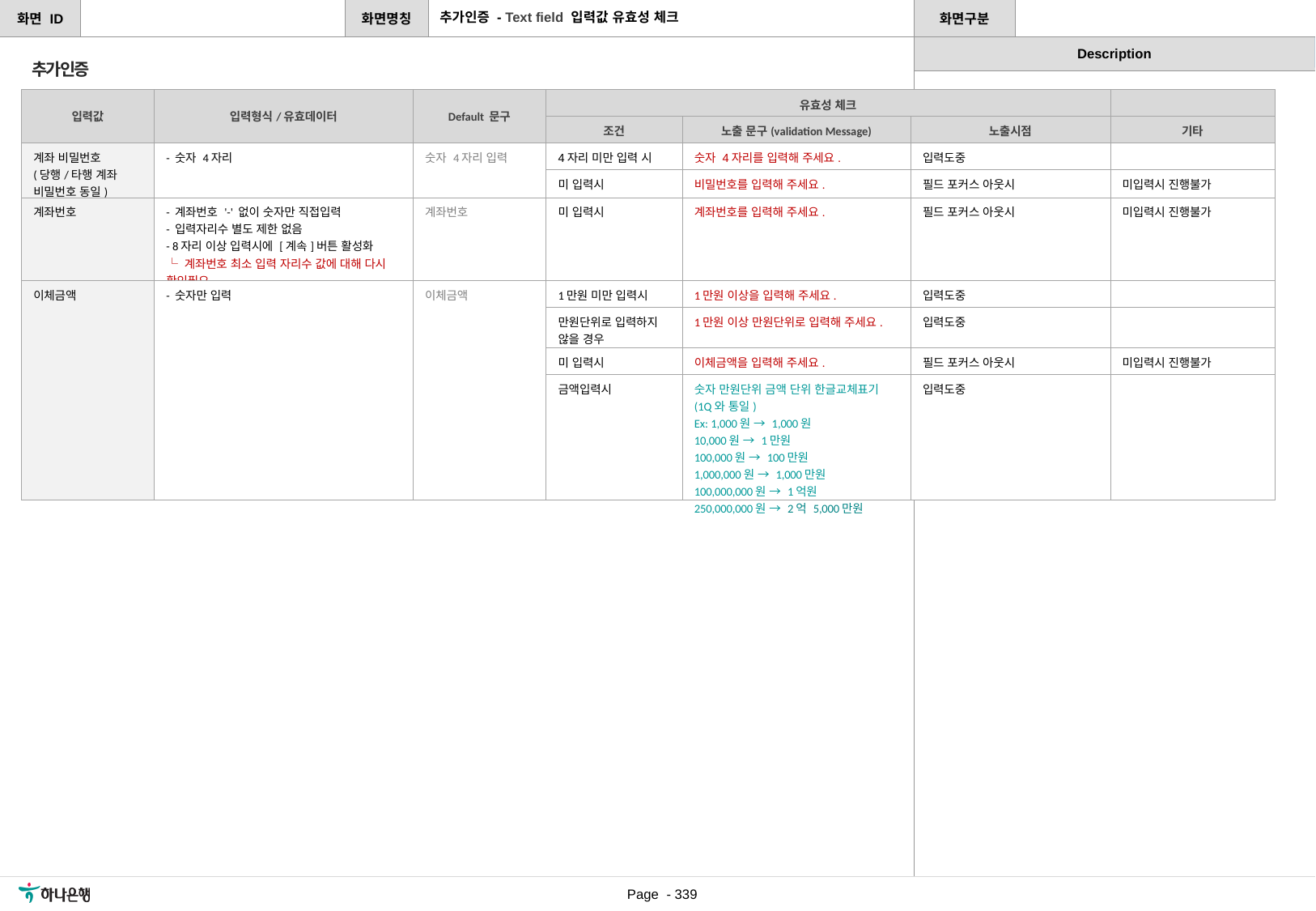

추가인증 - Text field 입력값 유효성 체크
[수정요약] 2023.07.07
비밀번호 4자리 미만 입력 시 유효성 체크 추가
추가인증
| 입력값 | 입력형식/유효데이터 | Default 문구 | 유효성 체크 |  |  |  |
| --- | --- | --- | --- | --- | --- | --- |
|  |  |  | 조건 | 노출 문구(validation Message) | 노출시점 | 기타 |
| 계좌 비밀번호 (당행/타행 계좌 비밀번호 동일) | - 숫자 4자리 | 숫자 4자리 입력 | 4자리 미만 입력 시 | 숫자 4자리를 입력해 주세요. | 입력도중 |  |
|  |  |  | 미 입력시 | 비밀번호를 입력해 주세요. | 필드 포커스 아웃시 | 미입력시 진행불가 |
| 계좌번호 | - 계좌번호 '-' 없이 숫자만 직접입력 - 입력자리수 별도 제한 없음 - 8자리 이상 입력시에 [계속]버튼 활성화 └ 계좌번호 최소 입력 자리수 값에 대해 다시 확인필요 | 계좌번호 | 미 입력시 | 계좌번호를 입력해 주세요. | 필드 포커스 아웃시 | 미입력시 진행불가 |
| 이체금액 | - 숫자만 입력 | 이체금액 | 1만원 미만 입력시 | 1만원 이상을 입력해 주세요. | 입력도중 |  |
|  |  |  | 만원단위로 입력하지 않을 경우 | 1만원 이상 만원단위로 입력해 주세요. | 입력도중 |  |
|  |  |  | 미 입력시 | 이체금액을 입력해 주세요. | 필드 포커스 아웃시 | 미입력시 진행불가 |
|  |  |  | 금액입력시 | 숫자 만원단위 금액 단위 한글교체표기 (1Q와 통일) Ex: 1,000원 → 1,000원 10,000원 → 1만원 100,000원 → 100만원 1,000,000원 → 1,000만원 100,000,000원 → 1억원 250,000,000원 → 2억 5,000만원 | 입력도중 |  |